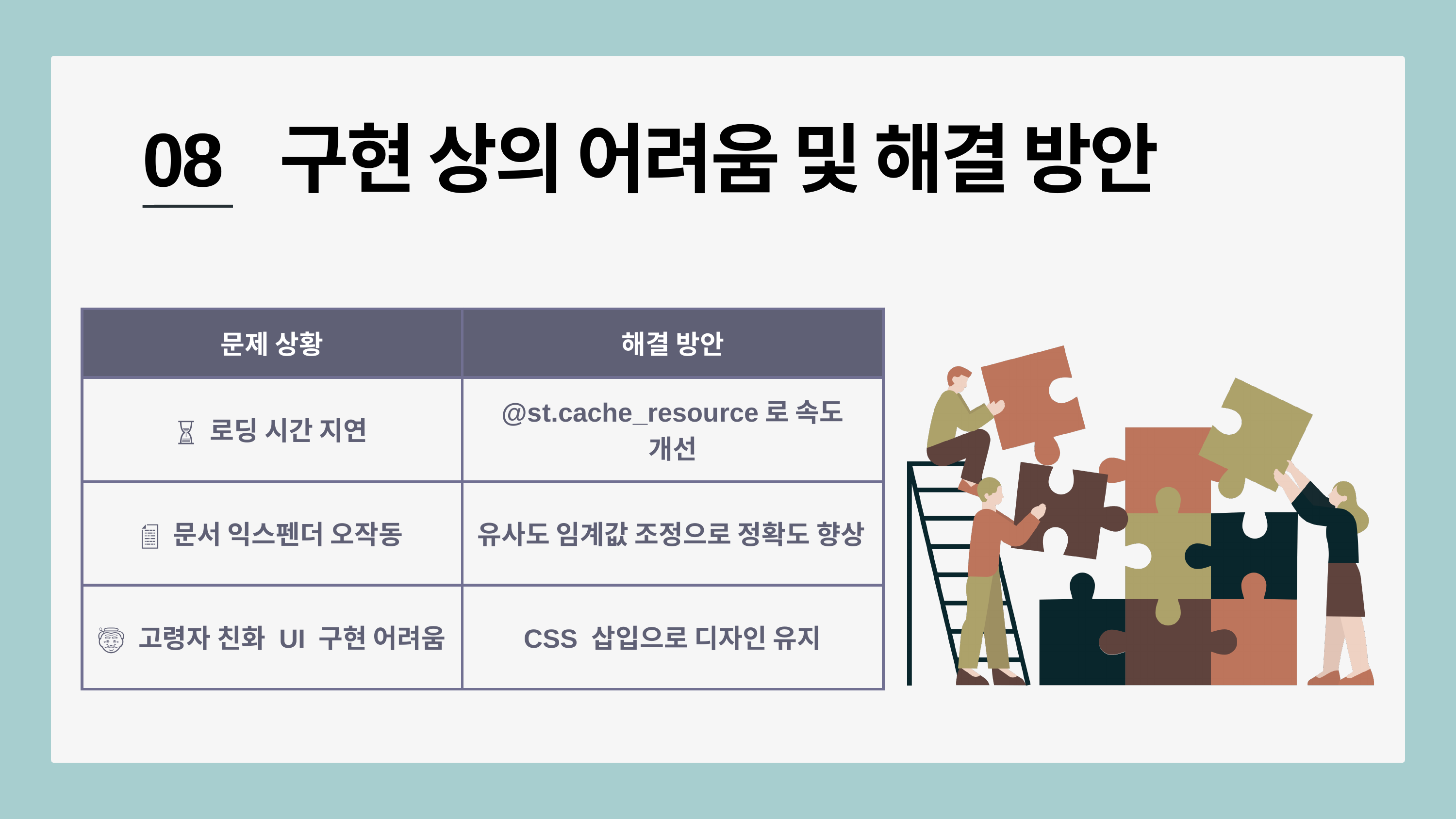

08  구현 상의 어려움 및 해결 방안

| 문제 상황 | 해결 방안 |
| --- | --- |
| ⏳ 로딩 시간 지연 | @st.cache\_resource로 속도 개선 |
| 📄 문서 익스펜더 오작동 | 유사도 임계값 조정으로 정확도 향상 |
| 👵 고령자 친화 UI 구현 어려움 | CSS 삽입으로 디자인 유지 |